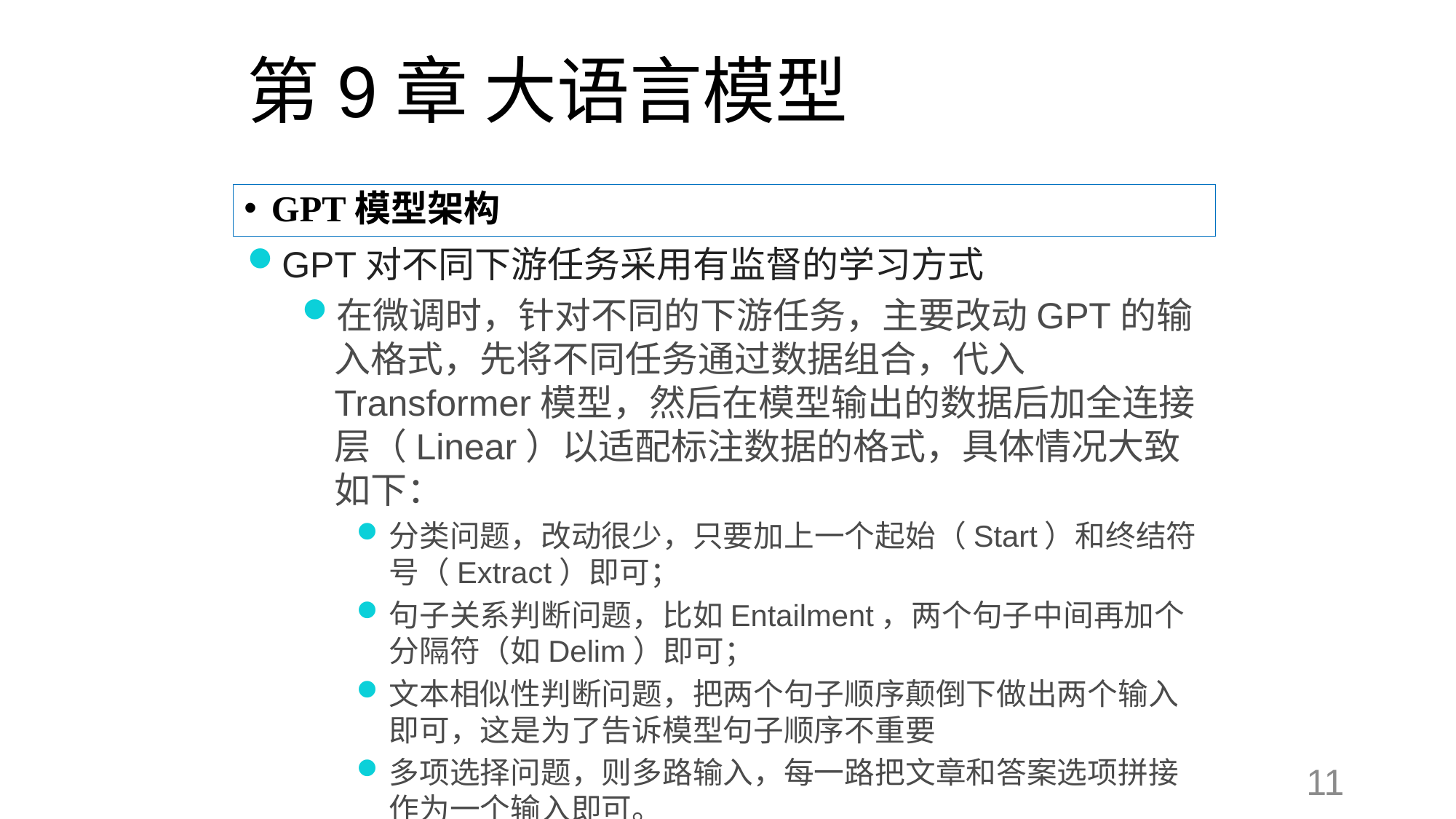

# 第9章 大语言模型
GPT模型架构

GPT对不同下游任务采用有监督的学习方式
在微调时，针对不同的下游任务，主要改动GPT的输入格式，先将不同任务通过数据组合，代入Transformer模型，然后在模型输出的数据后加全连接层（Linear）以适配标注数据的格式，具体情况大致如下：
分类问题，改动很少，只要加上一个起始（Start）和终结符号（Extract）即可；
句子关系判断问题，比如Entailment，两个句子中间再加个分隔符（如Delim）即可；
文本相似性判断问题，把两个句子顺序颠倒下做出两个输入即可，这是为了告诉模型句子顺序不重要
多项选择问题，则多路输入，每一路把文章和答案选项拼接作为一个输入即可。

11